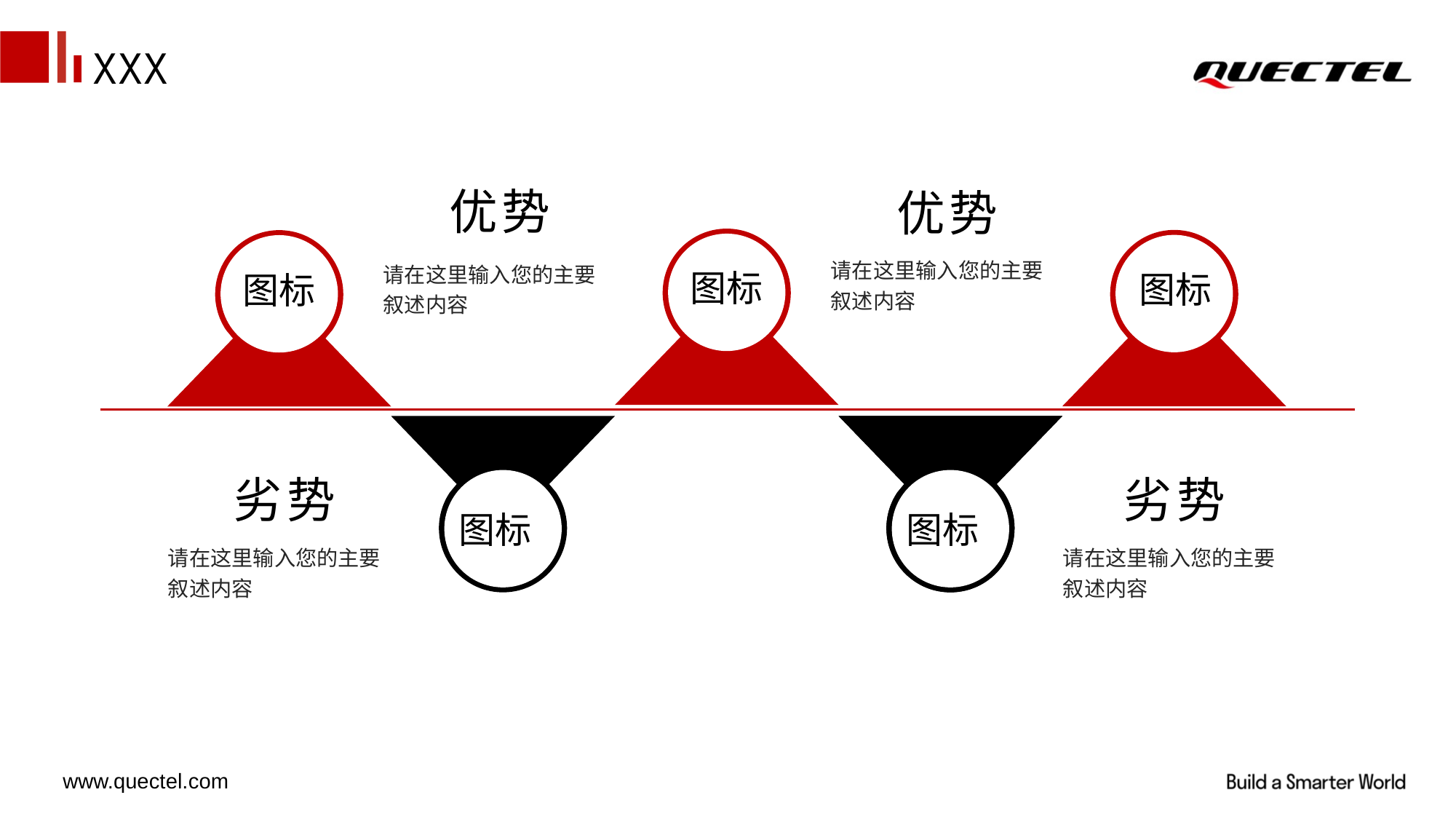

XXX

优势
优势

请在这里输入您的主要叙述内容
请在这里输入您的主要叙述内容
图标
图标
图标

劣势
劣势
图标
图标
图标
请在这里输入您的主要叙述内容
请在这里输入您的主要叙述内容